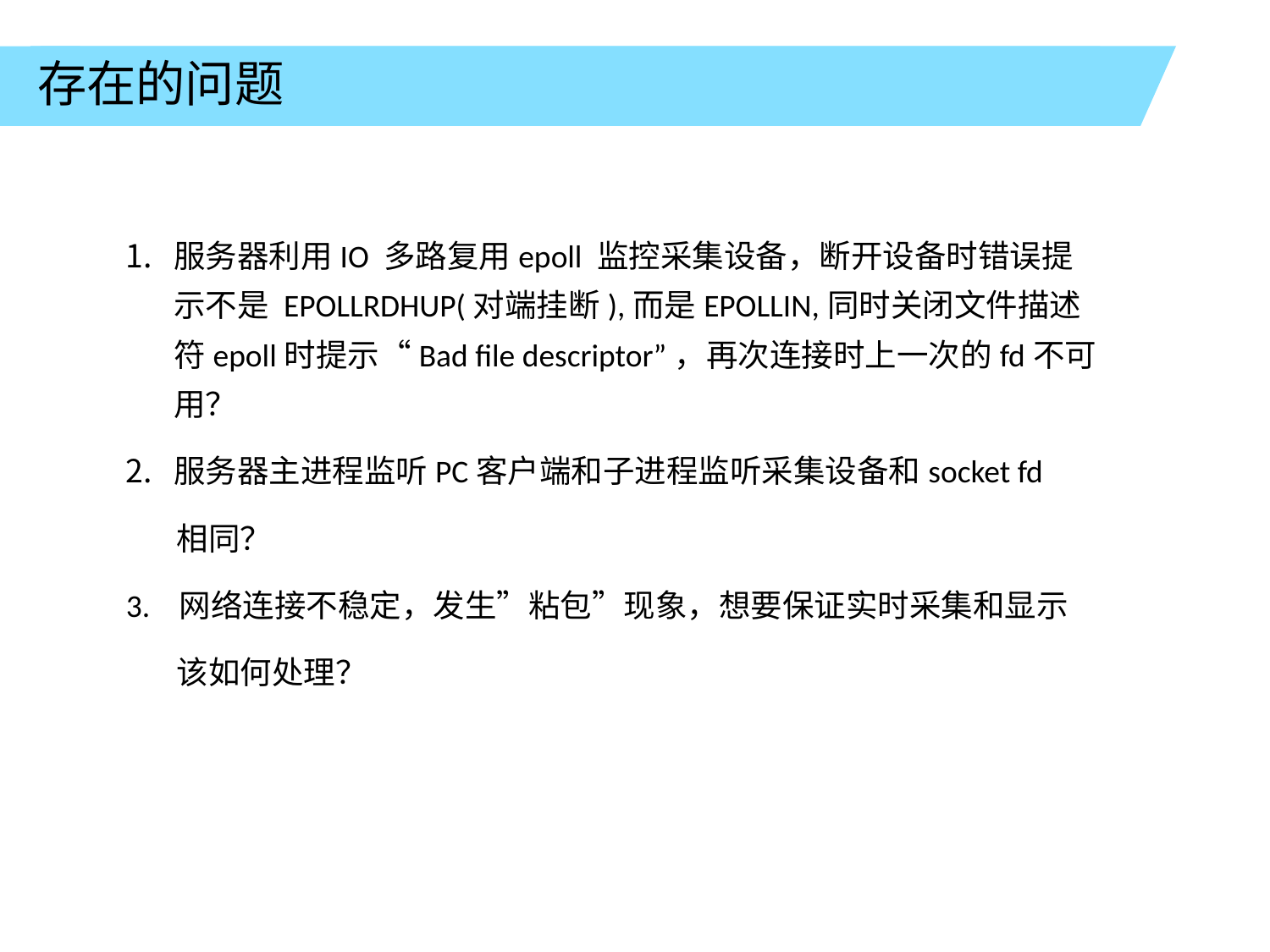

存在的问题
服务器利用IO 多路复用epoll 监控采集设备，断开设备时错误提示不是 EPOLLRDHUP(对端挂断),而是EPOLLIN,同时关闭文件描述符epoll时提示“Bad file descriptor”，再次连接时上一次的fd不可用？
服务器主进程监听PC客户端和子进程监听采集设备和socket fd
      相同？
3.   网络连接不稳定，发生”粘包”现象，想要保证实时采集和显示
      该如何处理？